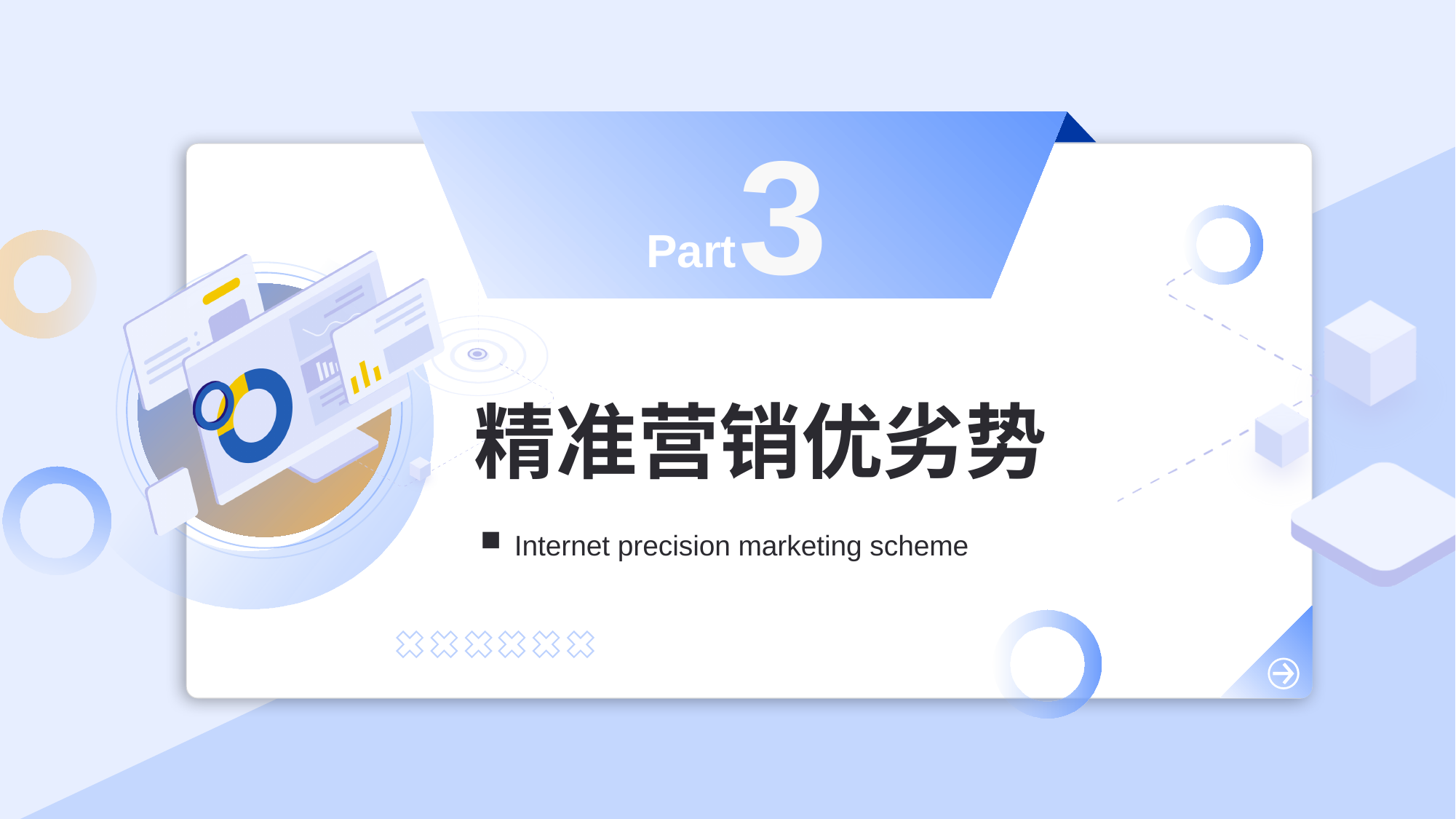

3
Part
精准营销优劣势
Internet precision marketing scheme